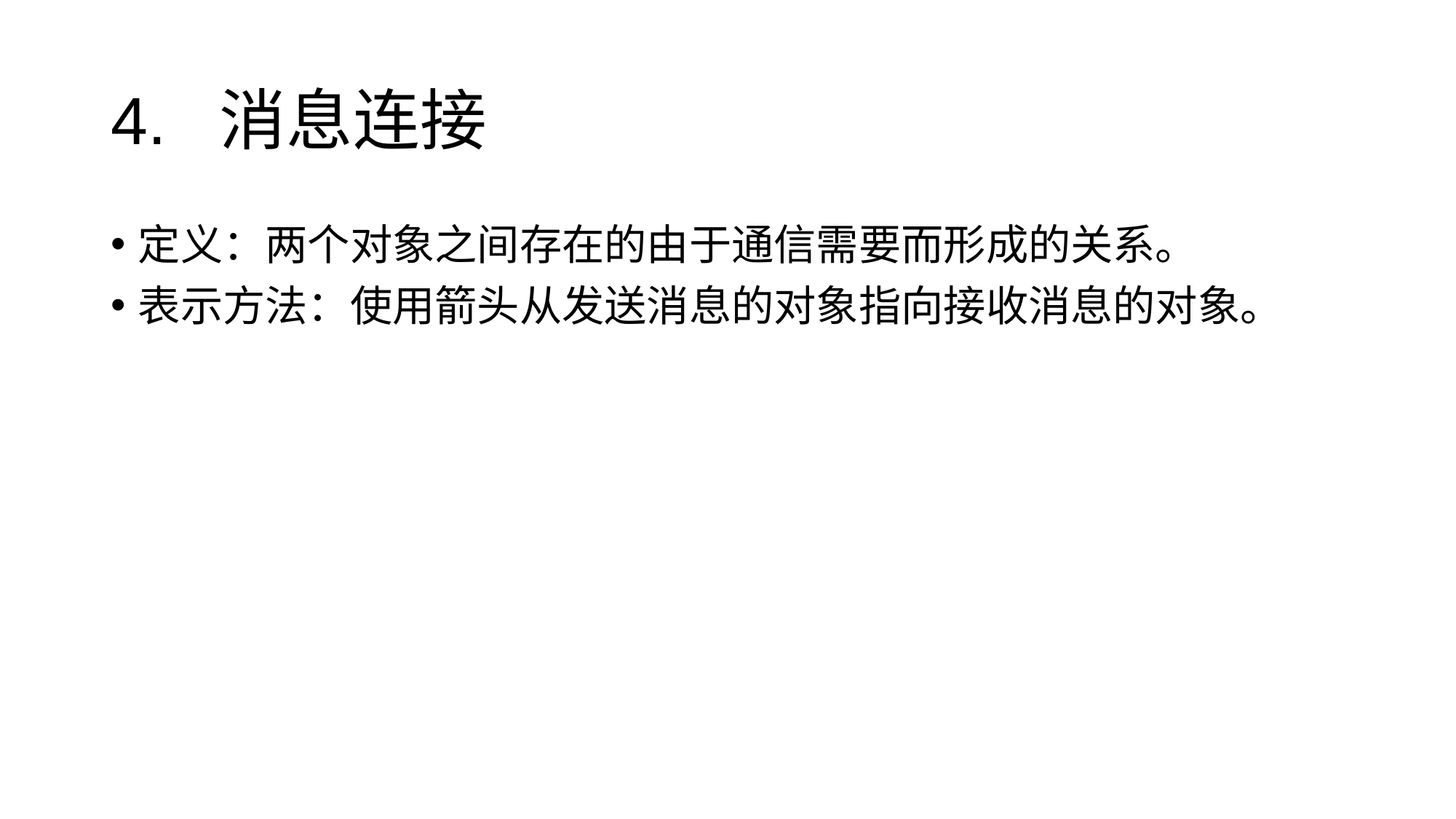

# 4.  消息连接
定义：两个对象之间存在的由于通信需要而形成的关系。
表示方法：使用箭头从发送消息的对象指向接收消息的对象。